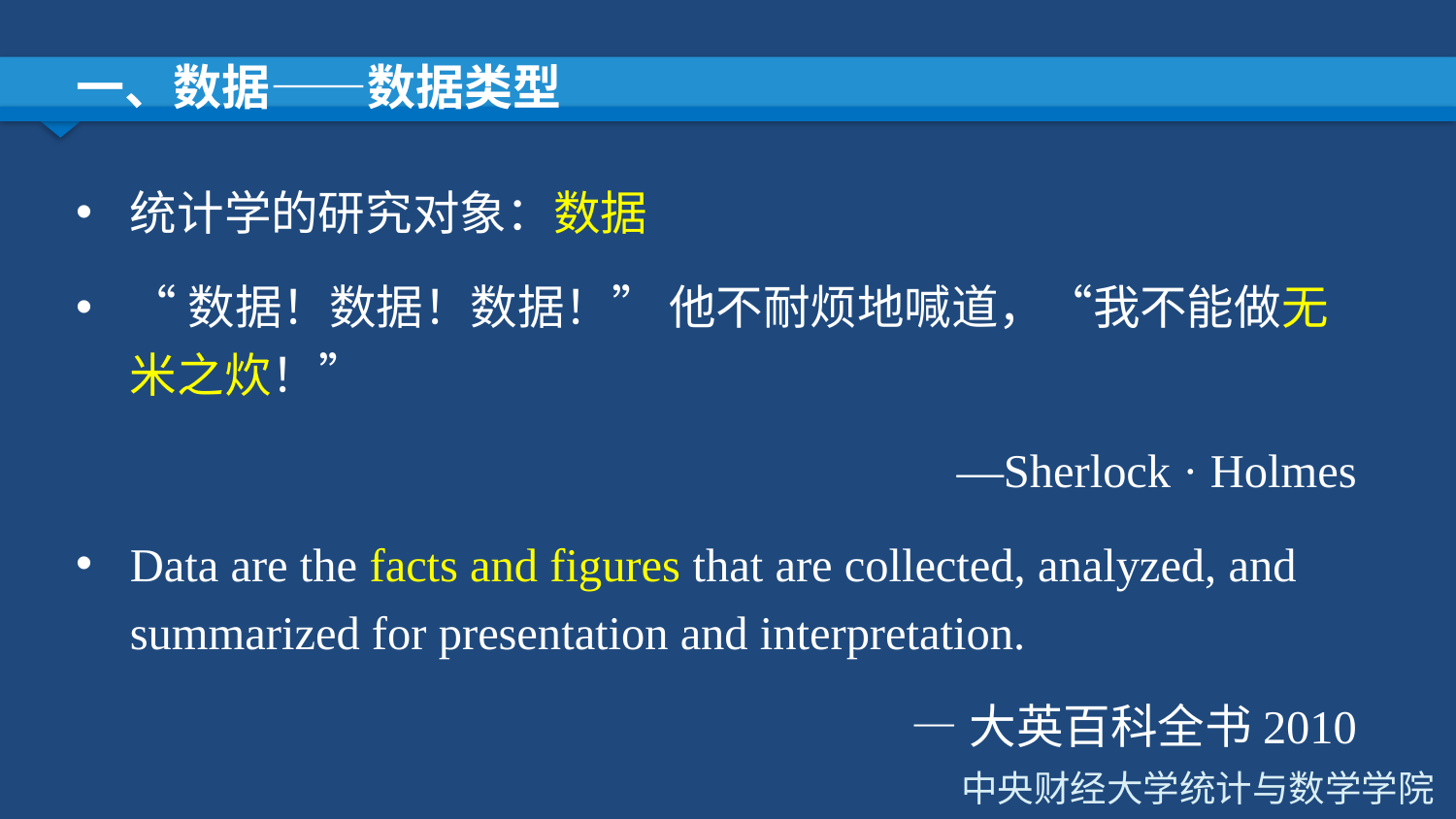

# 一、数据——数据类型
统计学的研究对象：数据
“数据！数据！数据！” 他不耐烦地喊道，“我不能做无米之炊！”
—Sherlock · Holmes
Data are the facts and figures that are collected, analyzed, and summarized for presentation and interpretation.
                                                 —大英百科全书2010